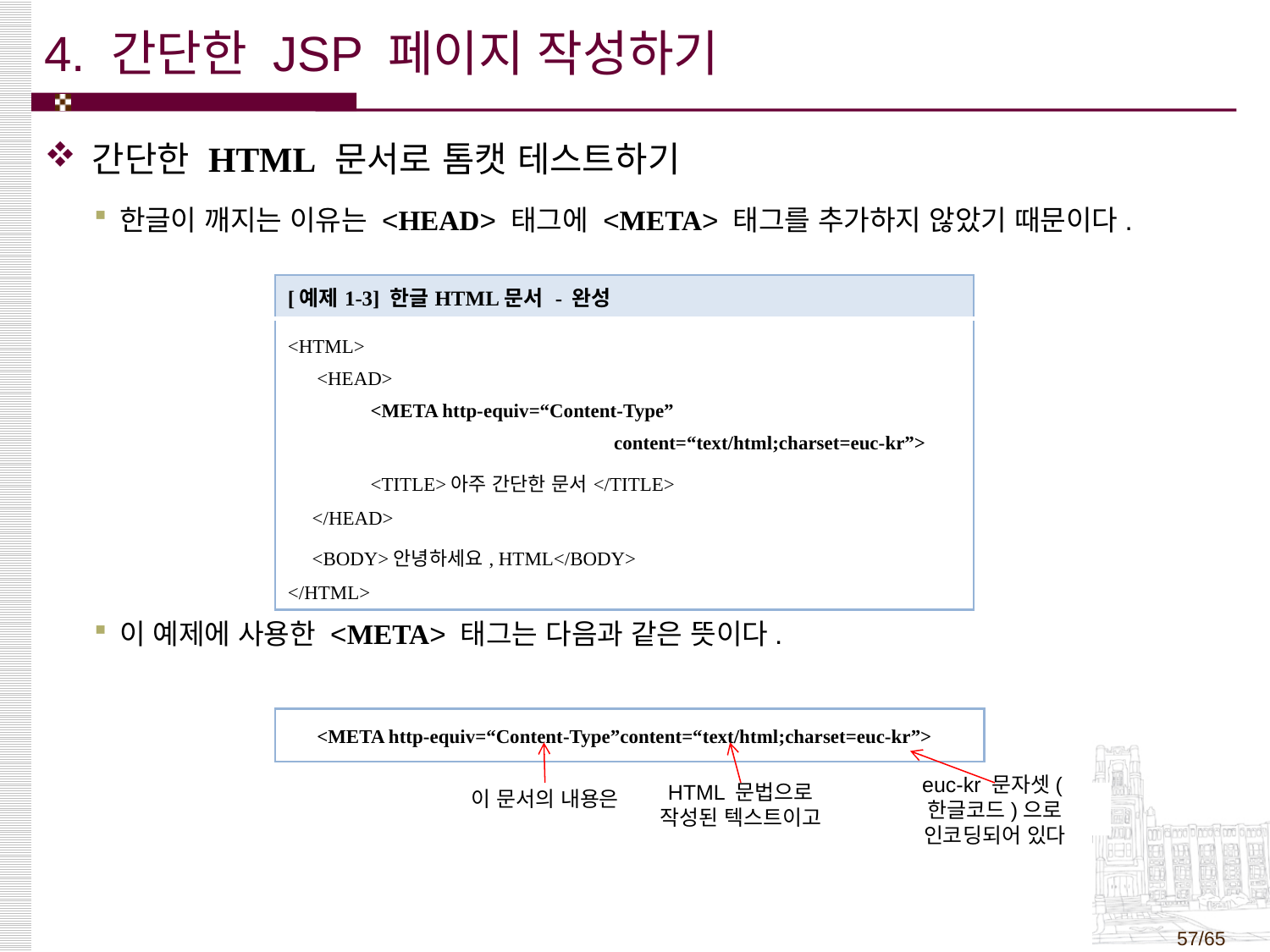

# 4. 간단한 JSP 페이지 작성하기
간단한 HTML 문서로 톰캣 테스트하기
한글이 깨지는 이유는 <HEAD> 태그에 <META> 태그를 추가하지 않았기 때문이다.

이 예제에 사용한 <META> 태그는 다음과 같은 뜻이다.

| [예제1-3] 한글HTML문서 - 완성 |
| --- |
| <HTML> <HEAD> <META http-equiv=“Content-Type” content=“text/html;charset=euc-kr”> <TITLE>아주 간단한 문서</TITLE> </HEAD> <BODY>안녕하세요, HTML</BODY> </HTML> |
| <META http-equiv=“Content-Type”content=“text/html;charset=euc-kr”> |
| --- |
이 문서의 내용은
HTML 문법으로 작성된 텍스트이고
euc-kr 문자셋(한글코드)으로 인코딩되어 있다